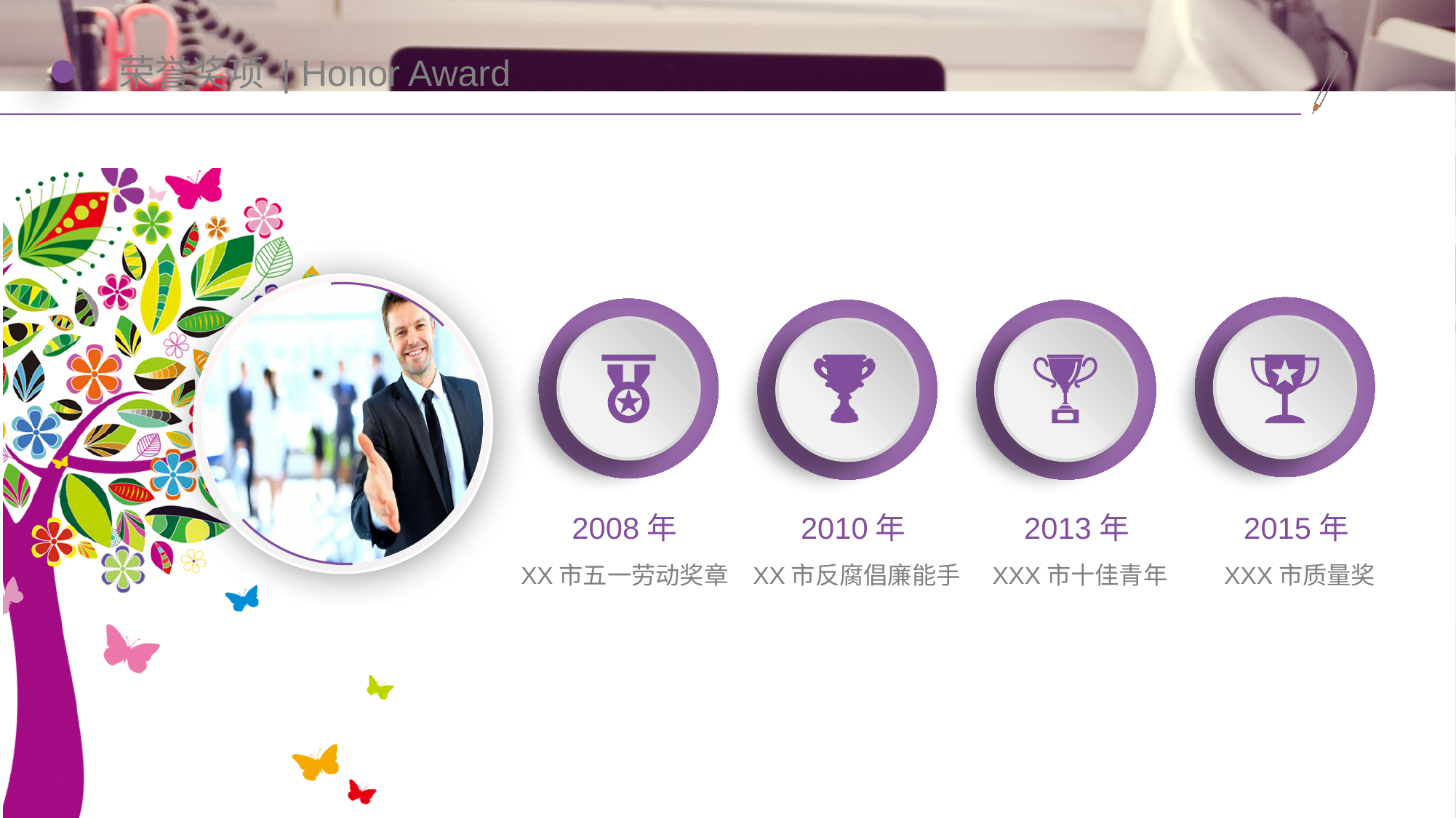

# 荣誉奖项 | Honor Award

2008年
XX市五一劳动奖章
2010年
 XX市反腐倡廉能手
2013年
XXX市十佳青年
2015年
XXX市质量奖